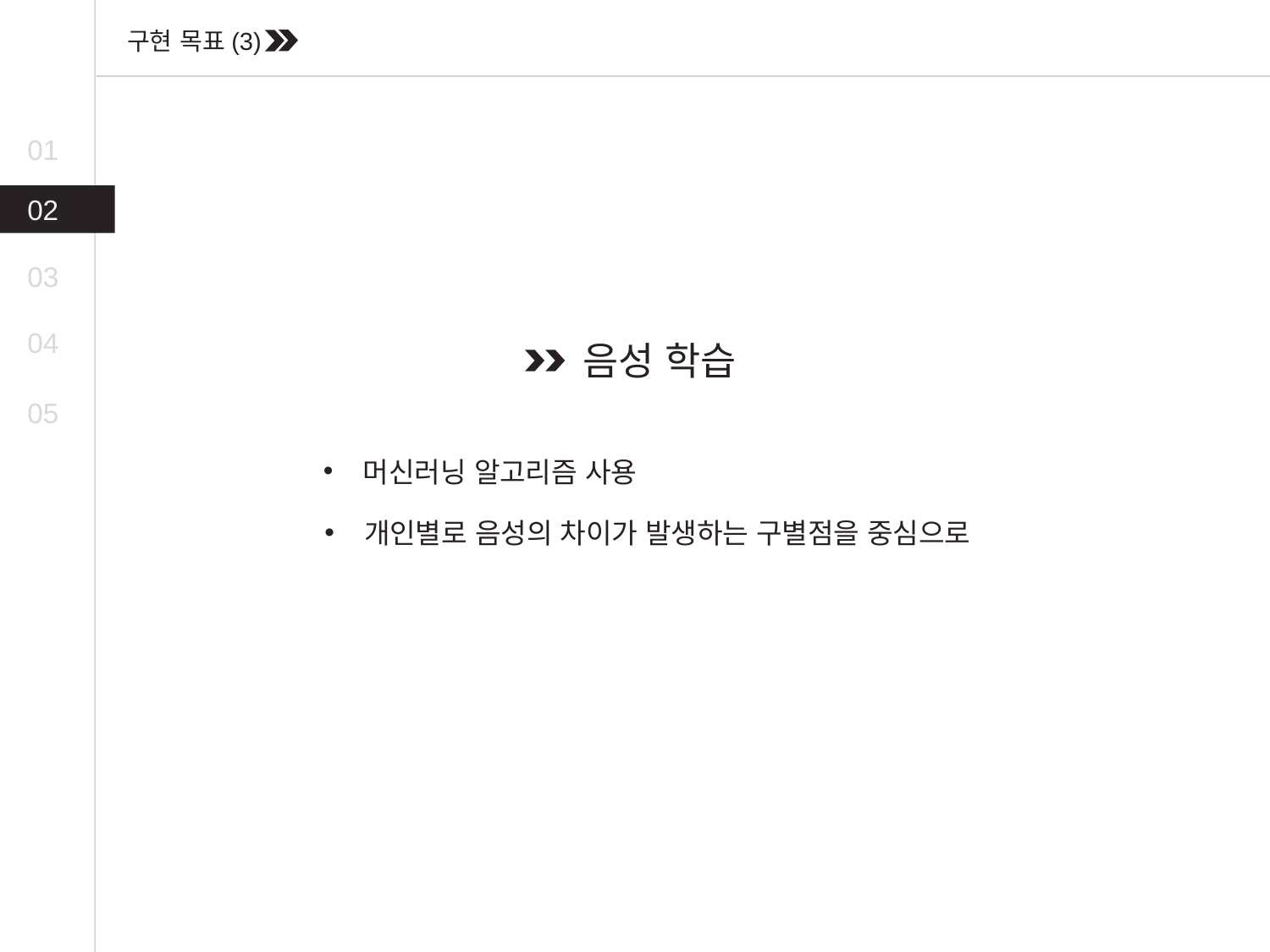

구현 목표(3)

01

02
03
04
음성 학습

05
머신러닝 알고리즘 사용
개인별로 음성의 차이가 발생하는 구별점을 중심으로